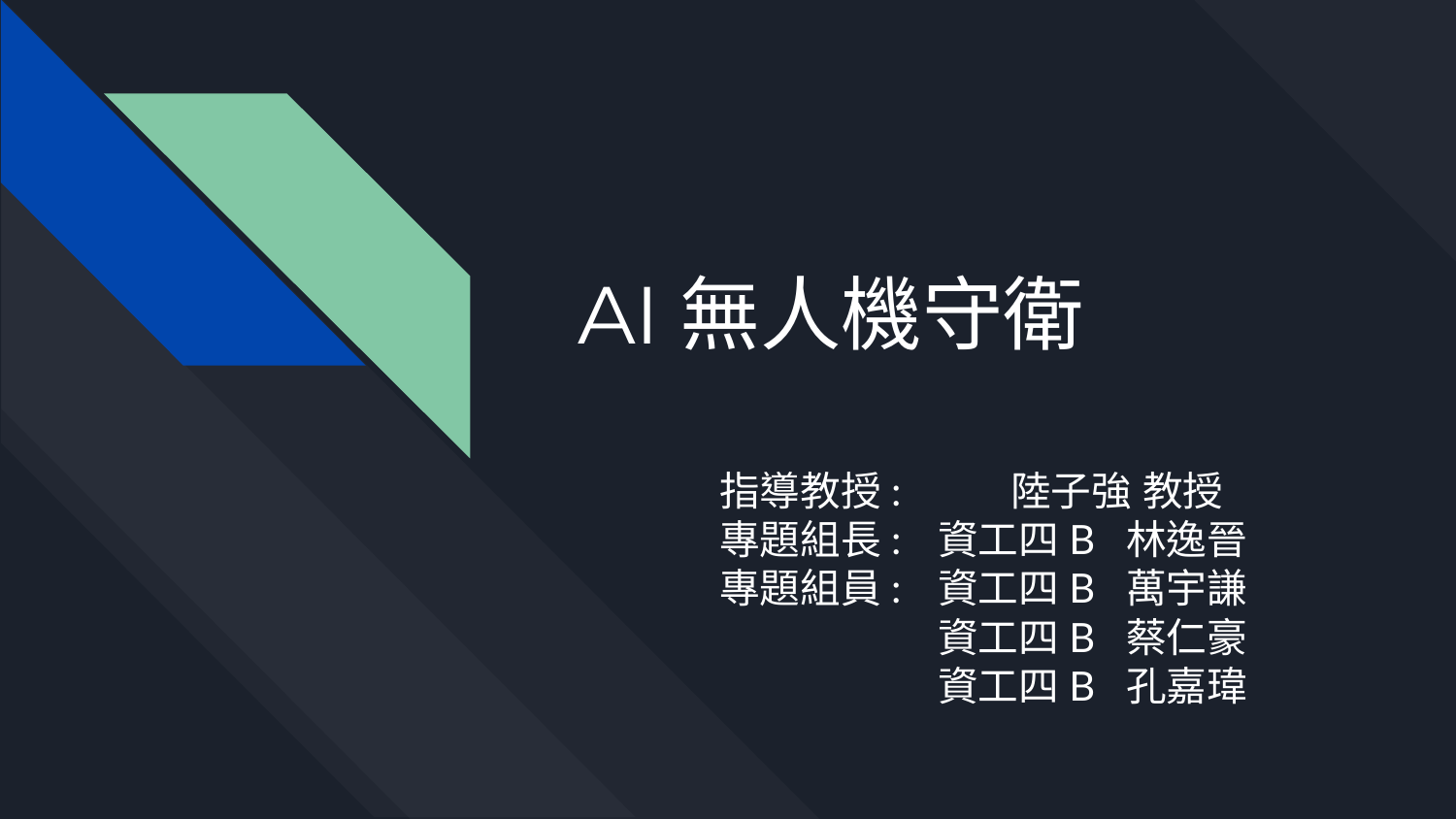

# AI無人機守衛
指導教授:	陸子強 教授
專題組長:	資工四B  林逸晉
專題組員:	資工四B  萬宇謙
資工四B  蔡仁豪
資工四B  孔嘉瑋